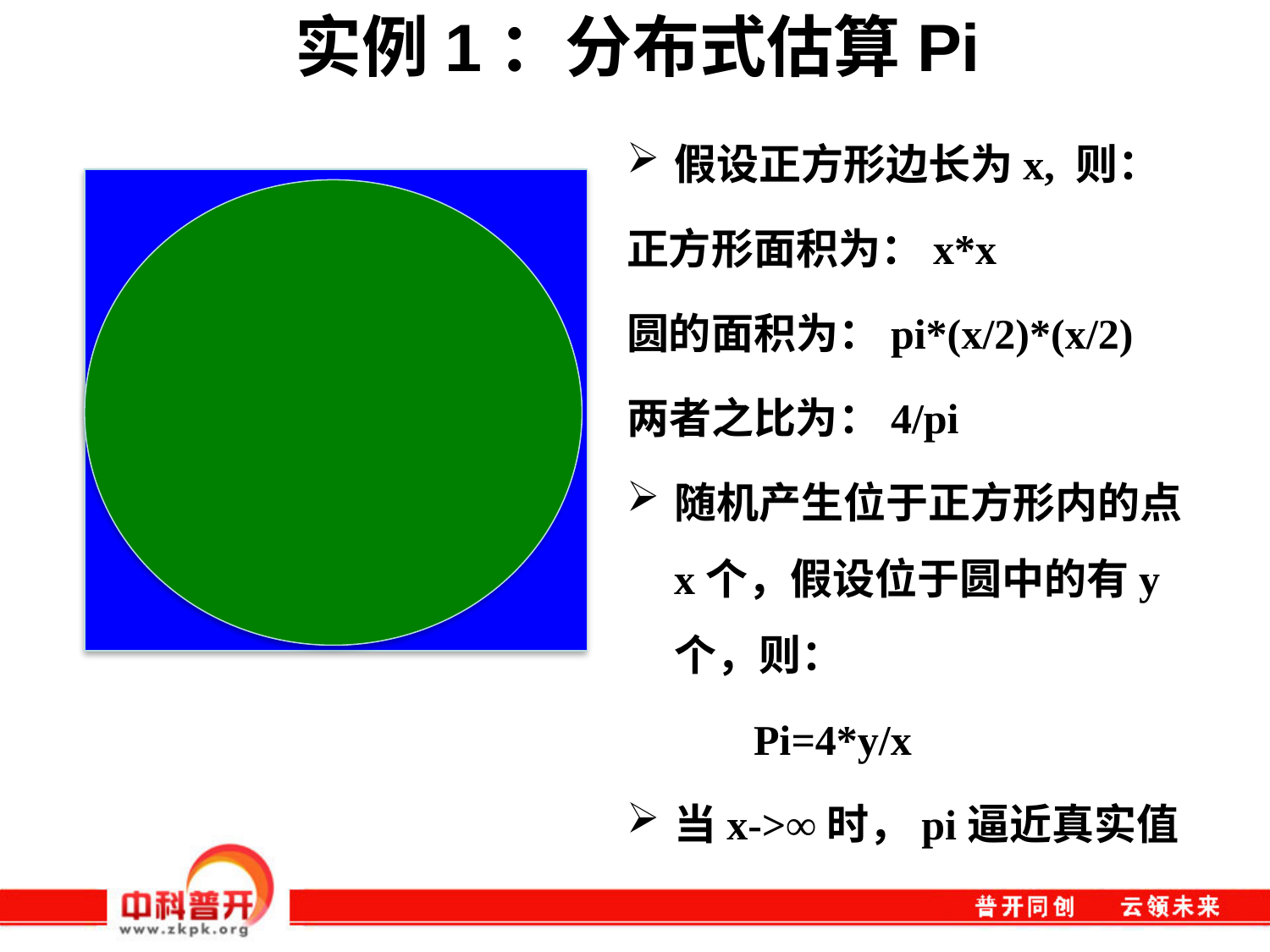

# 实例1：分布式估算Pi
假设正方形边长为x, 则：
正方形面积为：x*x
圆的面积为：pi*(x/2)*(x/2)
两者之比为：4/pi
随机产生位于正方形内的点x个，假设位于圆中的有y个，则：
	Pi=4*y/x
当x->∞时，pi逼近真实值